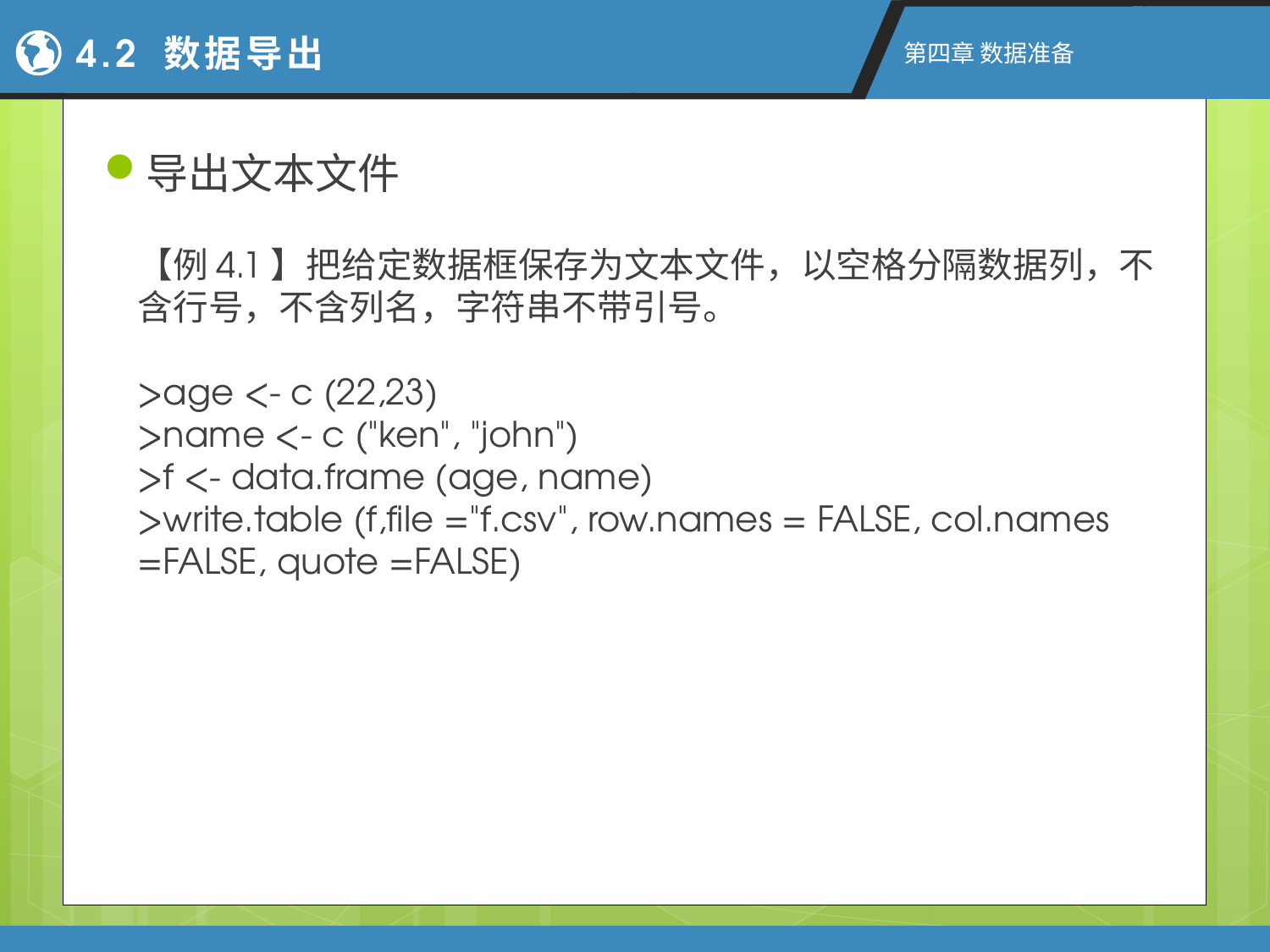

4.2 数据导出

第四章 数据准备
导出文本文件
【例4.1】把给定数据框保存为文本文件，以空格分隔数据列，不含行号，不含列名，字符串不带引号。

>age <- c (22,23)
>name <- c ("ken", "john")
>f <- data.frame (age, name)
>write.table (f,file ="f.csv", row.names = FALSE, col.names =FALSE, quote =FALSE)